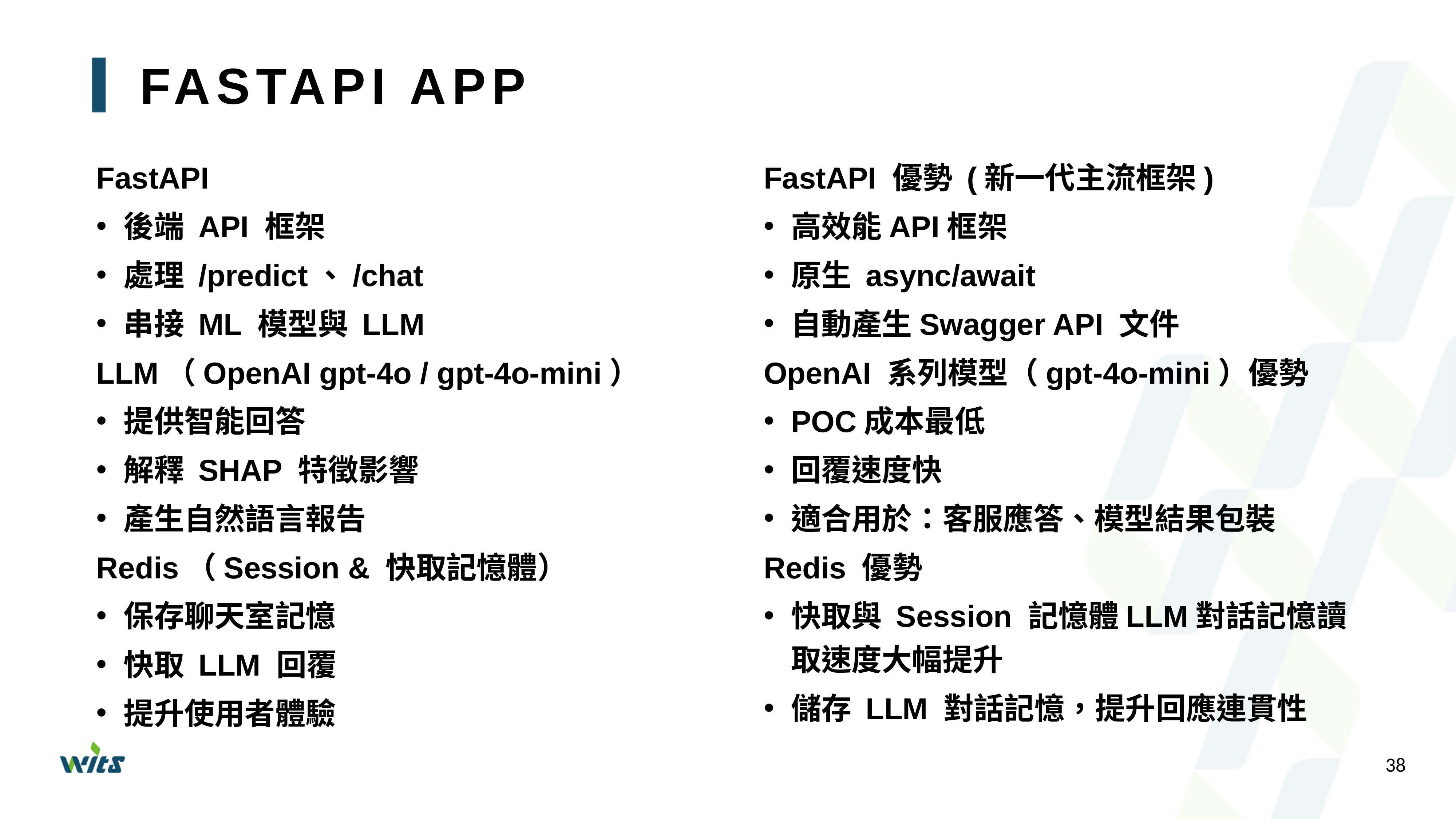

# FASTAPI APP
FastAPI
後端 API 框架
處理 /predict、/chat
串接 ML 模型與 LLM
LLM（OpenAI gpt-4o / gpt-4o-mini）
提供智能回答
解釋 SHAP 特徵影響
產生自然語言報告
Redis（Session & 快取記憶體）
保存聊天室記憶
快取 LLM 回覆
提升使用者體驗
FastAPI 優勢 (新一代主流框架)
高效能API框架
原生 async/await
自動產生Swagger API 文件
OpenAI 系列模型（gpt-4o-mini）優勢
POC成本最低
回覆速度快
適合用於：客服應答、模型結果包裝
Redis 優勢
快取與 Session 記憶體LLM對話記憶讀取速度大幅提升
儲存 LLM 對話記憶，提升回應連貫性